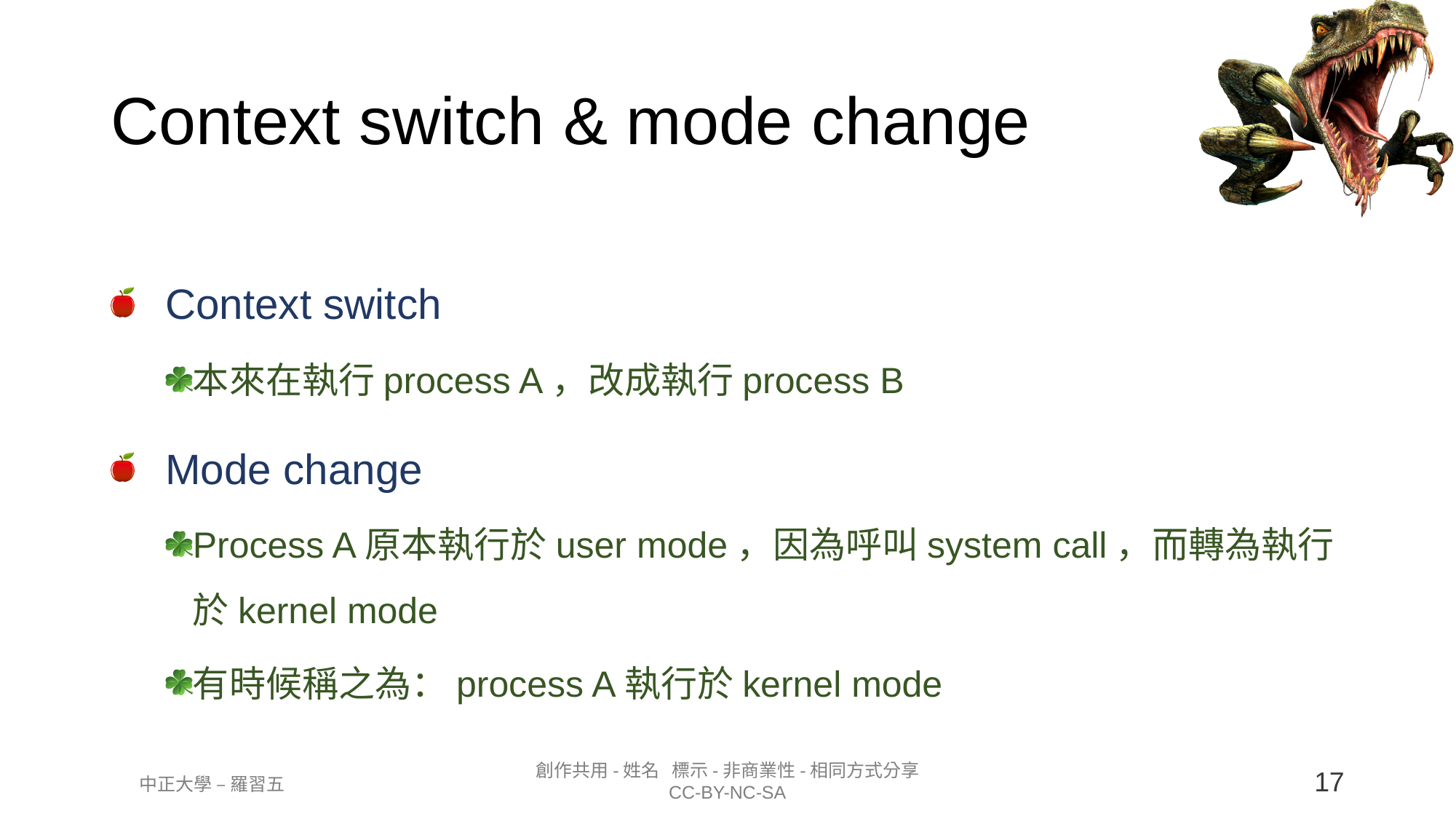

# Context switch & mode change
Context switch
本來在執行process A，改成執行process B
Mode change
Process A原本執行於user mode，因為呼叫system call，而轉為執行於kernel mode
有時候稱之為：process A執行於kernel mode